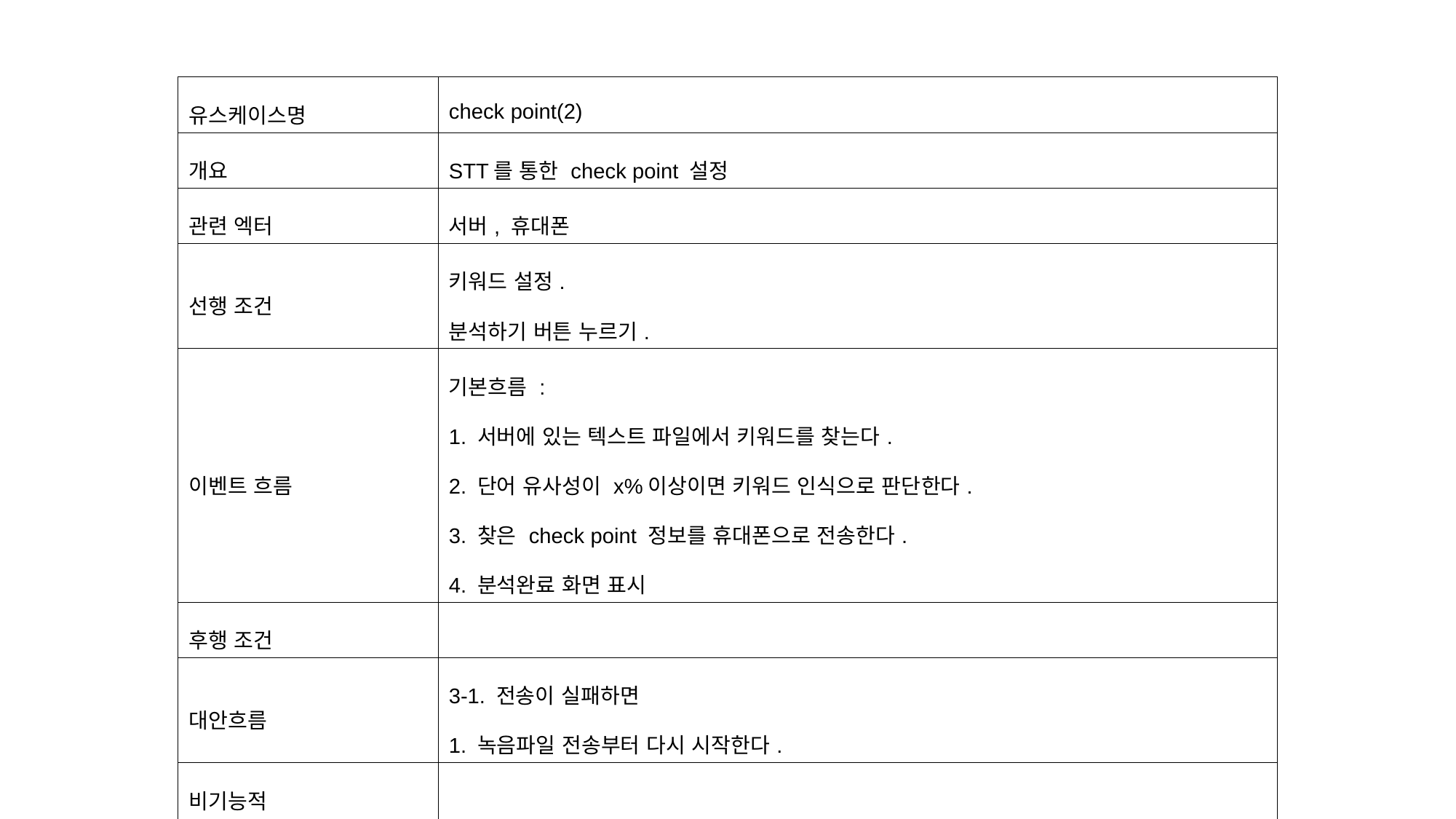

| 유스케이스명 | check point(2) |
| --- | --- |
| 개요 | STT를 통한 check point 설정 |
| 관련 엑터 | 서버, 휴대폰 |
| 선행 조건 | 키워드 설정. 분석하기 버튼 누르기. |
| 이벤트 흐름 | 기본흐름 : 1. 서버에 있는 텍스트 파일에서 키워드를 찾는다. 2. 단어 유사성이 x%이상이면 키워드 인식으로 판단한다. 3. 찾은 check point 정보를 휴대폰으로 전송한다. 4. 분석완료 화면 표시 |
| 후행 조건 |  |
| 대안흐름 | 3-1. 전송이 실패하면 1. 녹음파일 전송부터 다시 시작한다. |
| 비기능적 요구사항 |  |